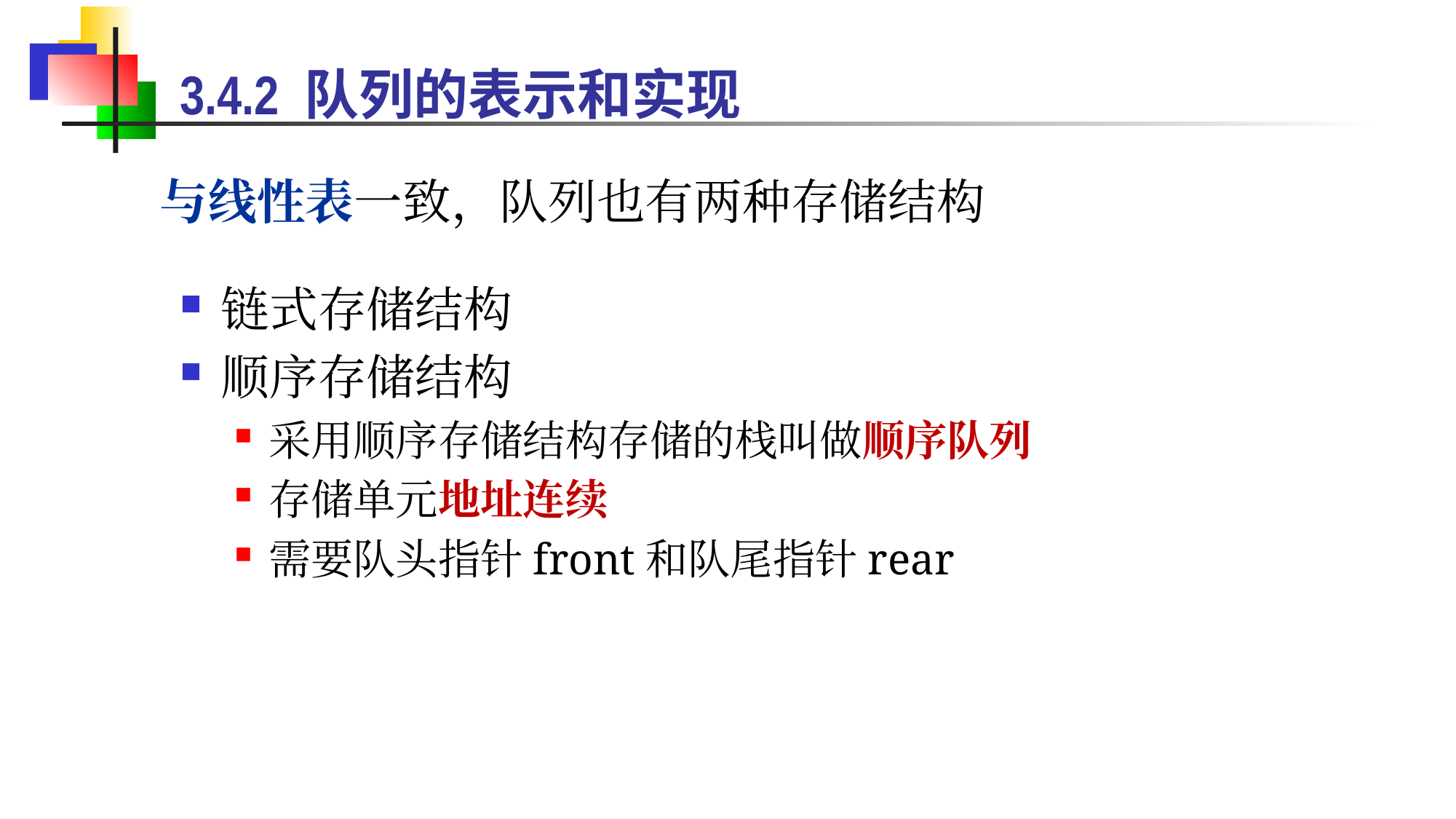

3.4.2 队列的表示和实现
与线性表一致，队列也有两种存储结构
链式存储结构
顺序存储结构
采用顺序存储结构存储的栈叫做顺序队列
存储单元地址连续
需要队头指针front和队尾指针rear